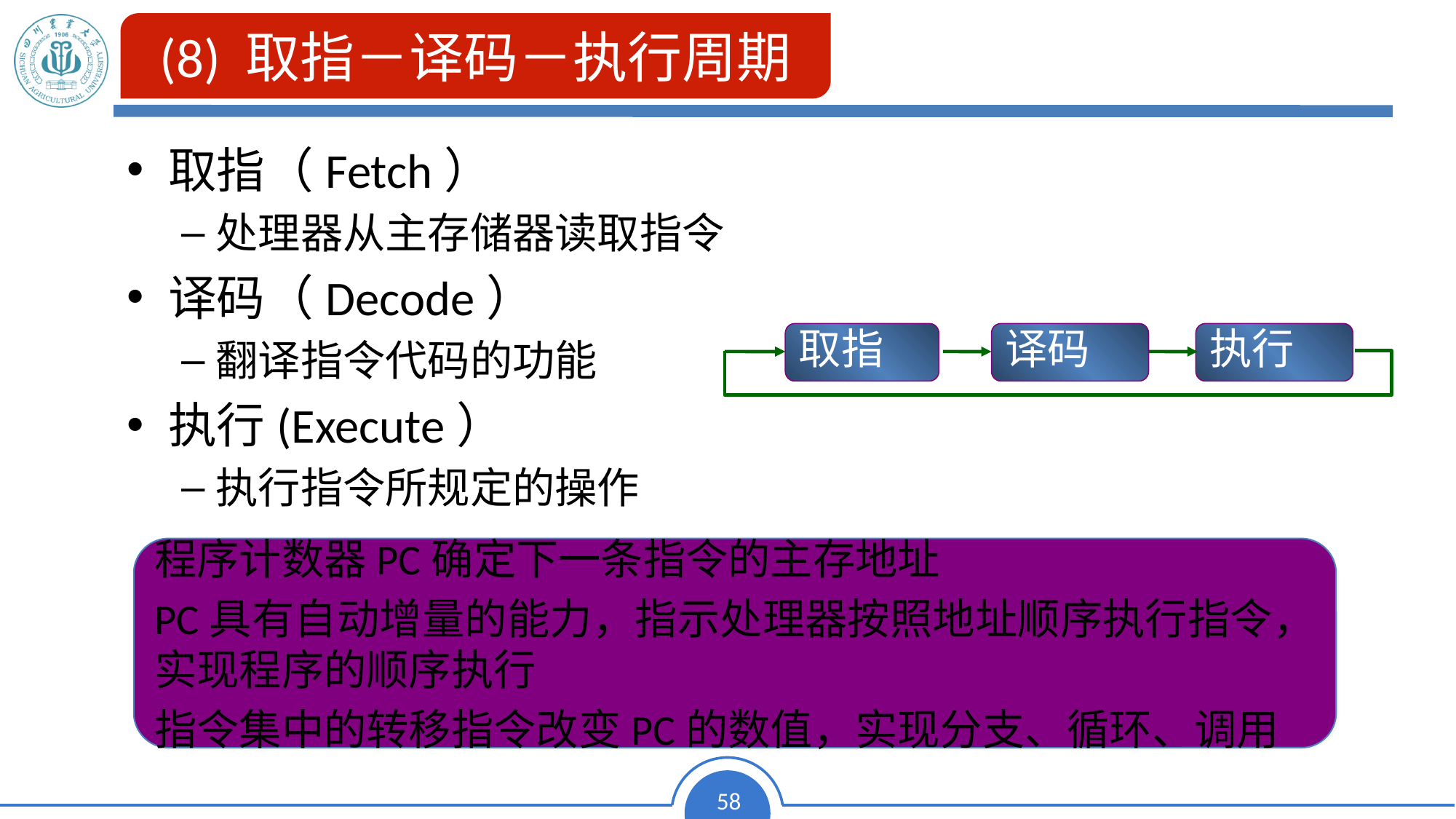

(8) 取指－译码－执行周期
取指（Fetch）
处理器从主存储器读取指令
译码（Decode）
翻译指令代码的功能
执行(Execute）
执行指令所规定的操作
取指
译码
执行

程序计数器PC确定下一条指令的主存地址
PC具有自动增量的能力，指示处理器按照地址顺序执行指令，实现程序的顺序执行
指令集中的转移指令改变PC的数值，实现分支、循环、调用